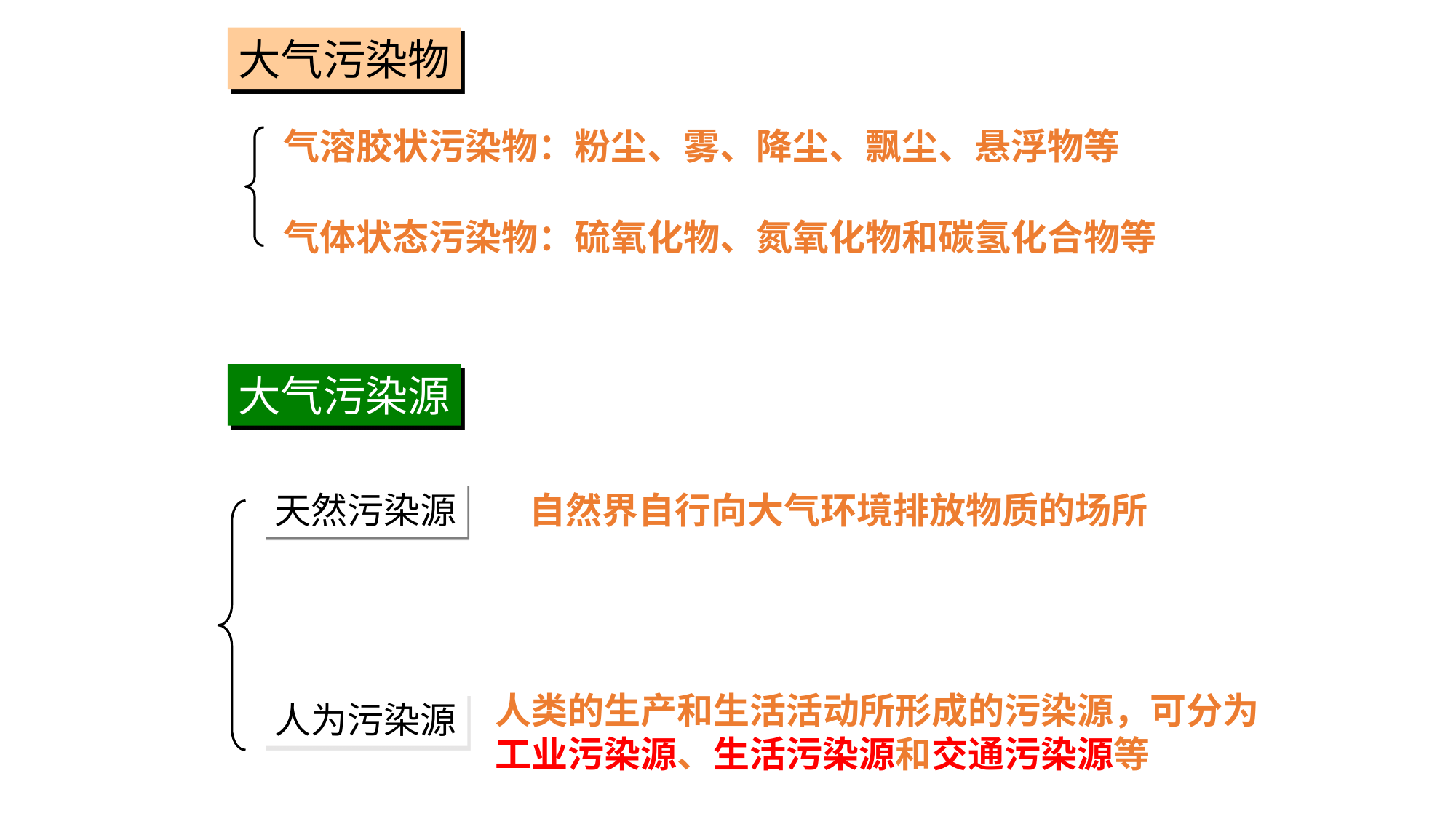

大气污染物
气溶胶状污染物：粉尘、雾、降尘、飘尘、悬浮物等

气体状态污染物：硫氧化物、氮氧化物和碳氢化合物等
大气污染源
天然污染源
自然界自行向大气环境排放物质的场所

人类的生产和生活活动所形成的污染源，可分为工业污染源、生活污染源和交通污染源等
人为污染源